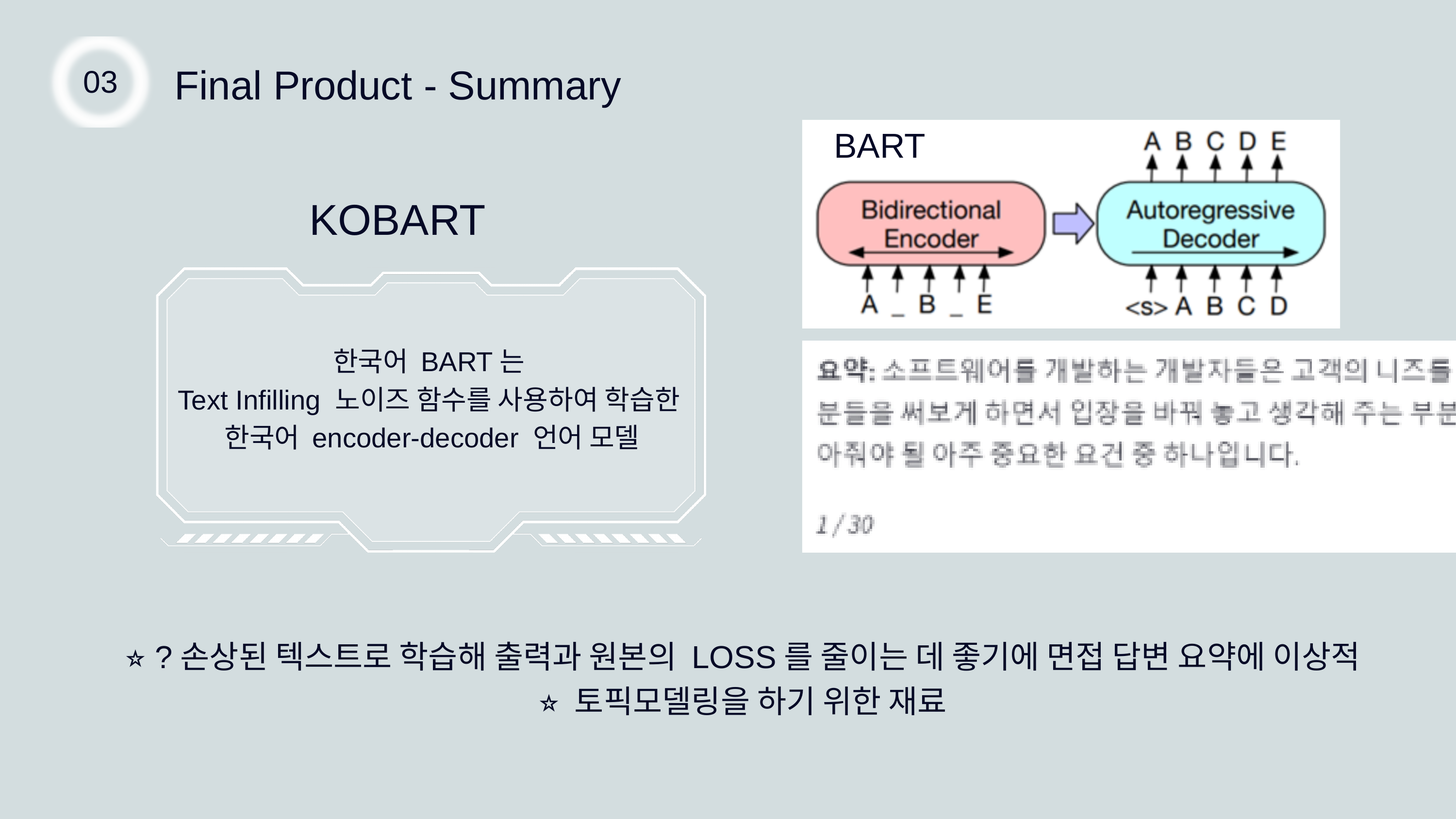

Final Product - Summary
03

BART

KOBART

한국어 BART는
Text Infilling 노이즈 함수를 사용하여 학습한
한국어 encoder-decoder 언어 모델
⭐️ ?손상된 텍스트로 학습해 출력과 원본의 LOSS를 줄이는 데 좋기에 면접 답변 요약에 이상적
⭐️ 토픽모델링을 하기 위한 재료